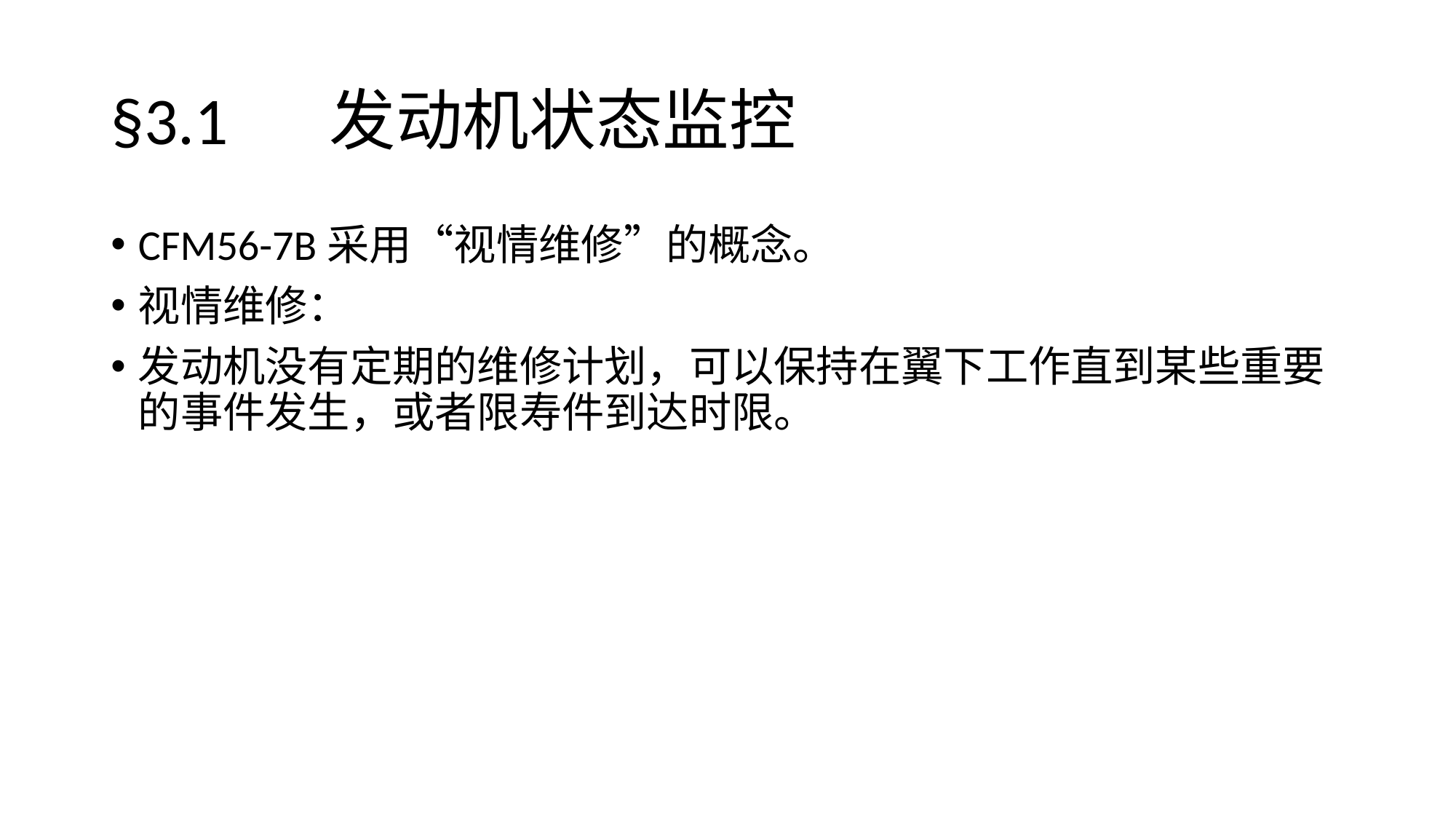

# §3.1  	发动机状态监控
CFM56-7B采用“视情维修”的概念。
视情维修：
发动机没有定期的维修计划，可以保持在翼下工作直到某些重要的事件发生，或者限寿件到达时限。